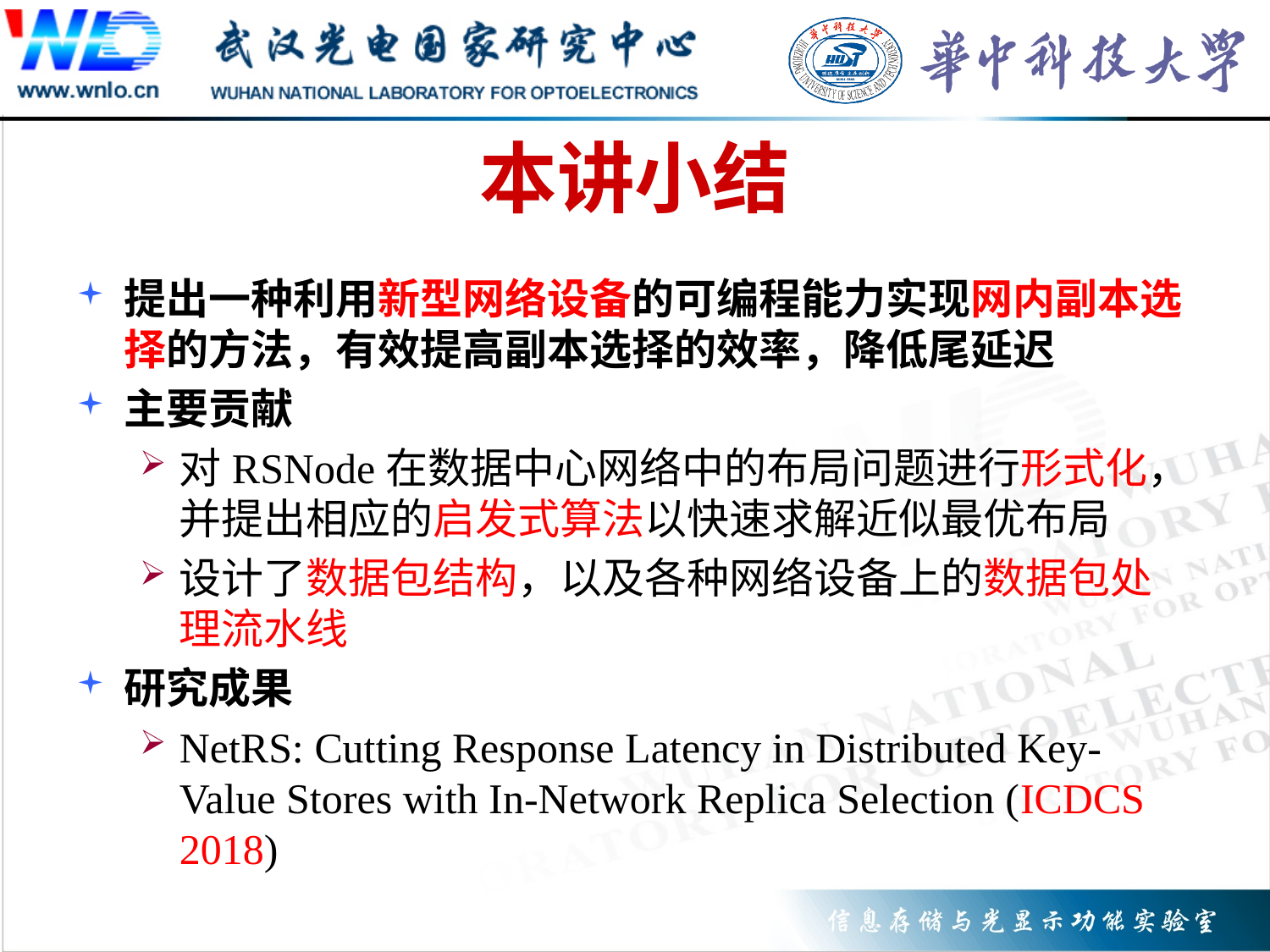

# 本讲小结
提出一种利用新型网络设备的可编程能力实现网内副本选择的方法，有效提高副本选择的效率，降低尾延迟
主要贡献
对RSNode在数据中心网络中的布局问题进行形式化，并提出相应的启发式算法以快速求解近似最优布局
设计了数据包结构，以及各种网络设备上的数据包处理流水线
研究成果
NetRS: Cutting Response Latency in Distributed Key-Value Stores with In-Network Replica Selection (ICDCS 2018)